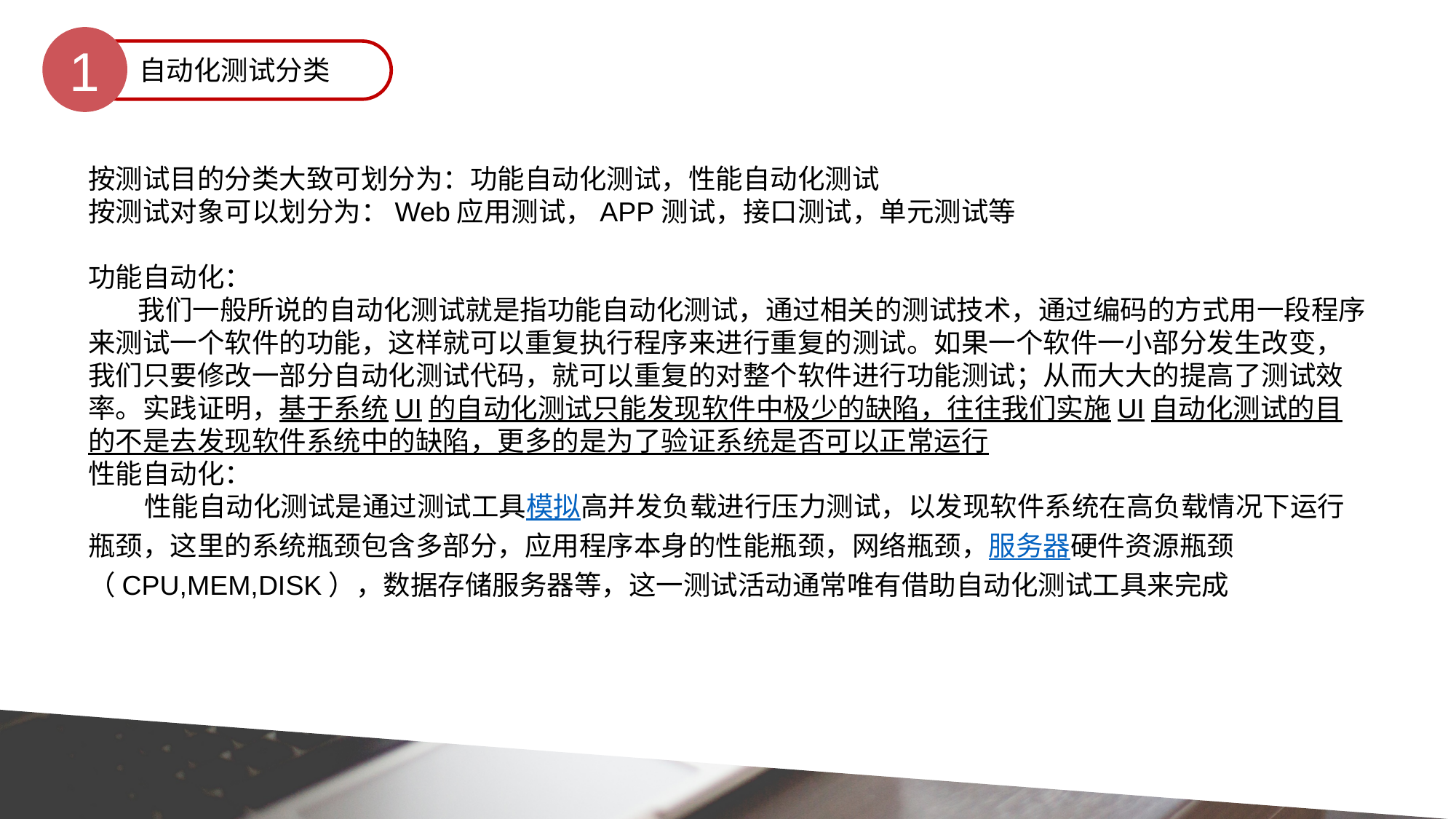

1

自动化测试分类
按测试目的分类大致可划分为：功能自动化测试，性能自动化测试
按测试对象可以划分为：Web应用测试，APP测试，接口测试，单元测试等

功能自动化：
       我们一般所说的自动化测试就是指功能自动化测试，通过相关的测试技术，通过编码的方式用一段程序来测试一个软件的功能，这样就可以重复执行程序来进行重复的测试。如果一个软件一小部分发生改变，我们只要修改一部分自动化测试代码，就可以重复的对整个软件进行功能测试；从而大大的提高了测试效率。实践证明，基于系统UI的自动化测试只能发现软件中极少的缺陷，往往我们实施UI自动化测试的目的不是去发现软件系统中的缺陷，更多的是为了验证系统是否可以正常运行
性能自动化：
        性能自动化测试是通过测试工具模拟高并发负载进行压力测试，以发现软件系统在高负载情况下运行瓶颈，这里的系统瓶颈包含多部分，应用程序本身的性能瓶颈，网络瓶颈，服务器硬件资源瓶颈（CPU,MEM,DISK），数据存储服务器等，这一测试活动通常唯有借助自动化测试工具来完成